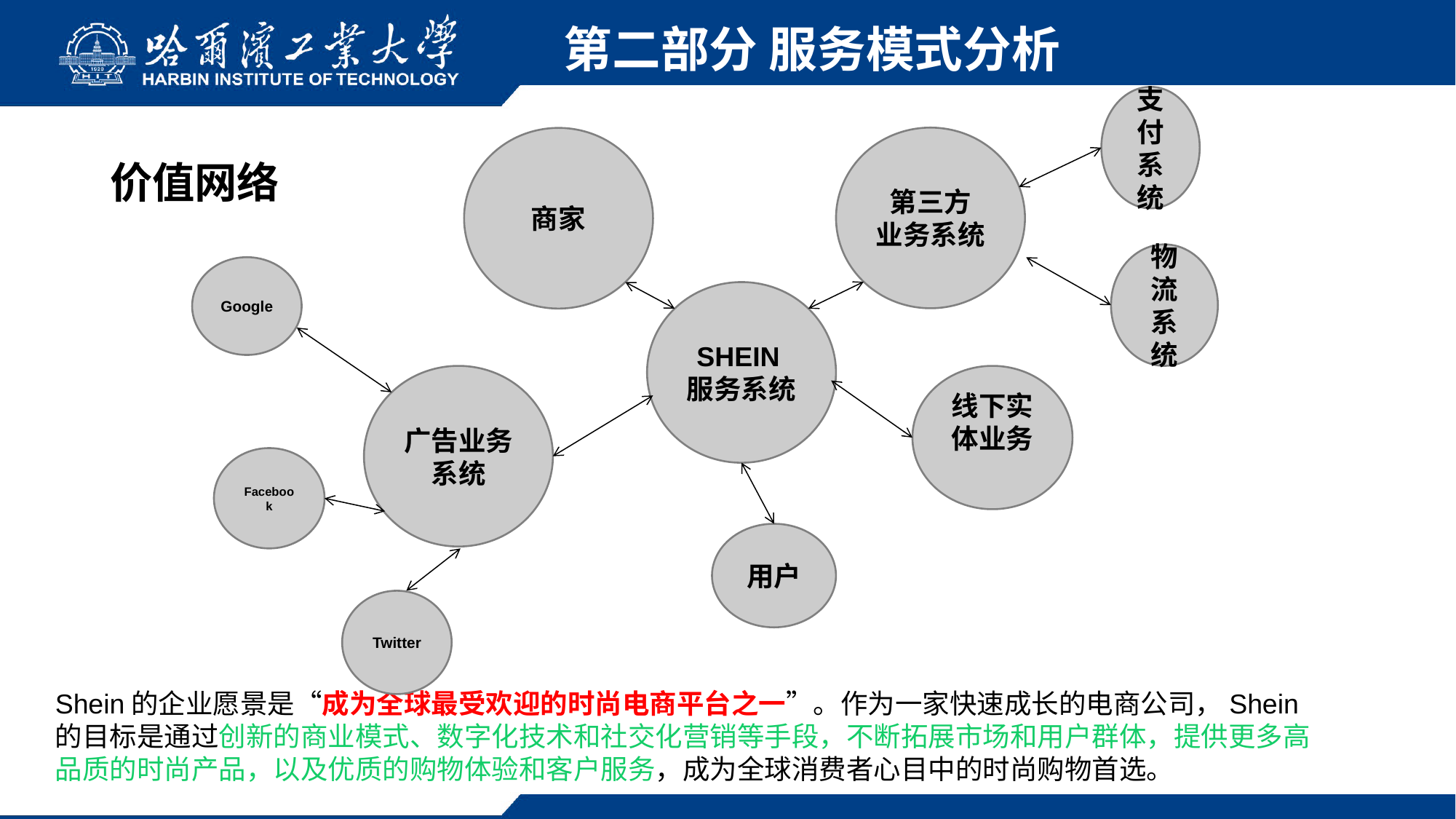

第二部分 服务模式分析
支付系统
第三方
业务系统
商家
价值网络
物流系统
Google
SHEIN服务系统
广告业务系统
线下实体业务

Facebook
用户
Twitter
Shein的企业愿景是“成为全球最受欢迎的时尚电商平台之一”。作为一家快速成长的电商公司，Shein的目标是通过创新的商业模式、数字化技术和社交化营销等手段，不断拓展市场和用户群体，提供更多高品质的时尚产品，以及优质的购物体验和客户服务，成为全球消费者心目中的时尚购物首选。